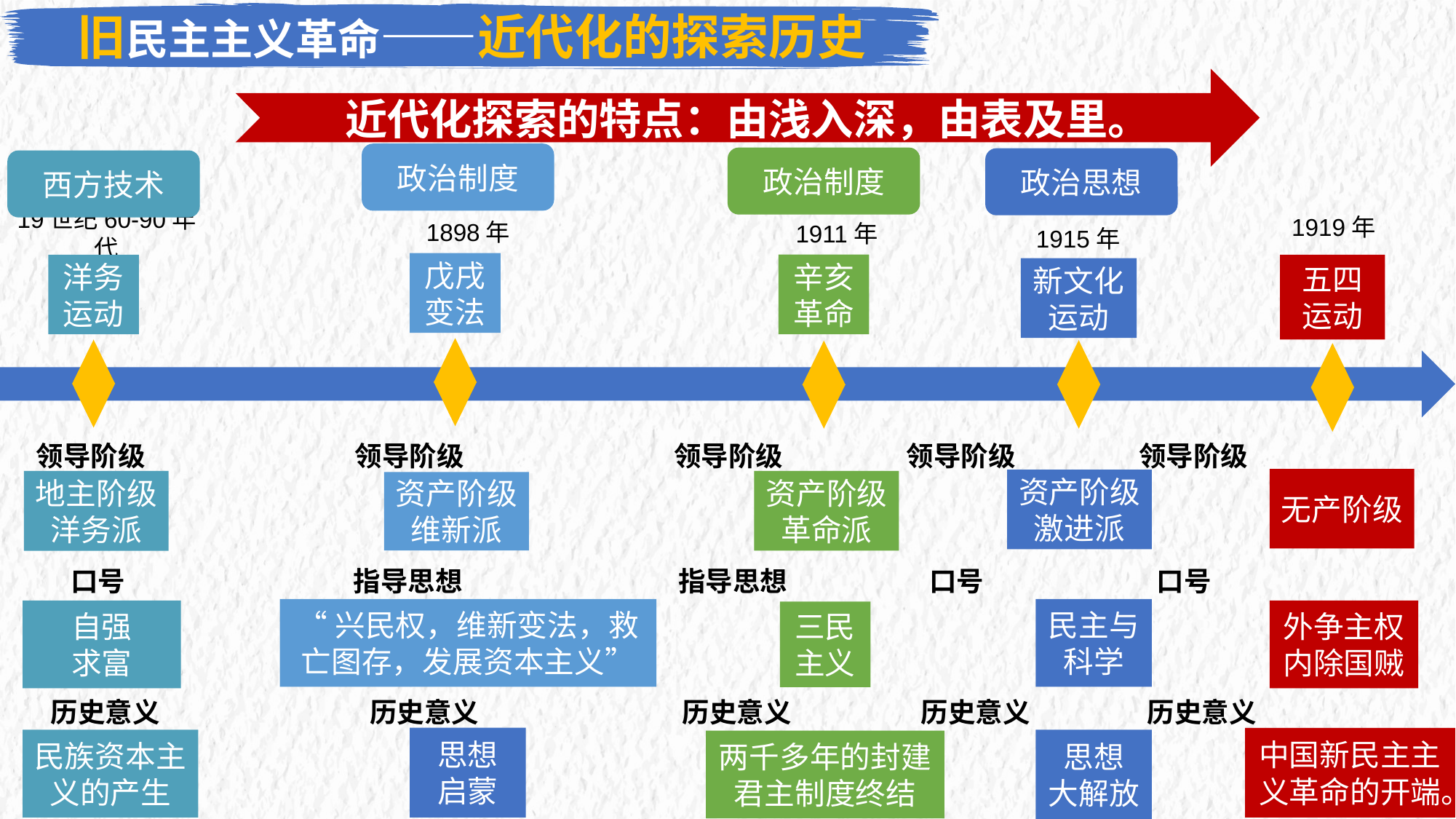

旧民主主义革命——近代化的探索历史
近代化探索的特点：由浅入深，由表及里。
政治制度
政治制度
政治思想
西方技术
1919年
1898年
1911年
19世纪60-90年代
1915年
戊戌变法
辛亥革命
洋务运动
五四运动
新文化运动

领导阶级                                  领导阶级                                  领导阶级                    领导阶级                    领导阶级
无产阶级
资产阶级激进派
地主阶级洋务派
资产阶级革命派
资产阶级维新派
     口号                                     指导思想                                   指导思想                       口号                            口号
“兴民权，维新变法，救亡图存，发展资本主义”
民主与科学
外争主权
内除国贼
自强
求富
三民主义
  历史意义                                  历史意义                                 历史意义                     历史意义                   历史意义
思想
启蒙
中国新民主主义革命的开端。
民族资本主义的产生
思想
大解放
两千多年的封建君主制度终结